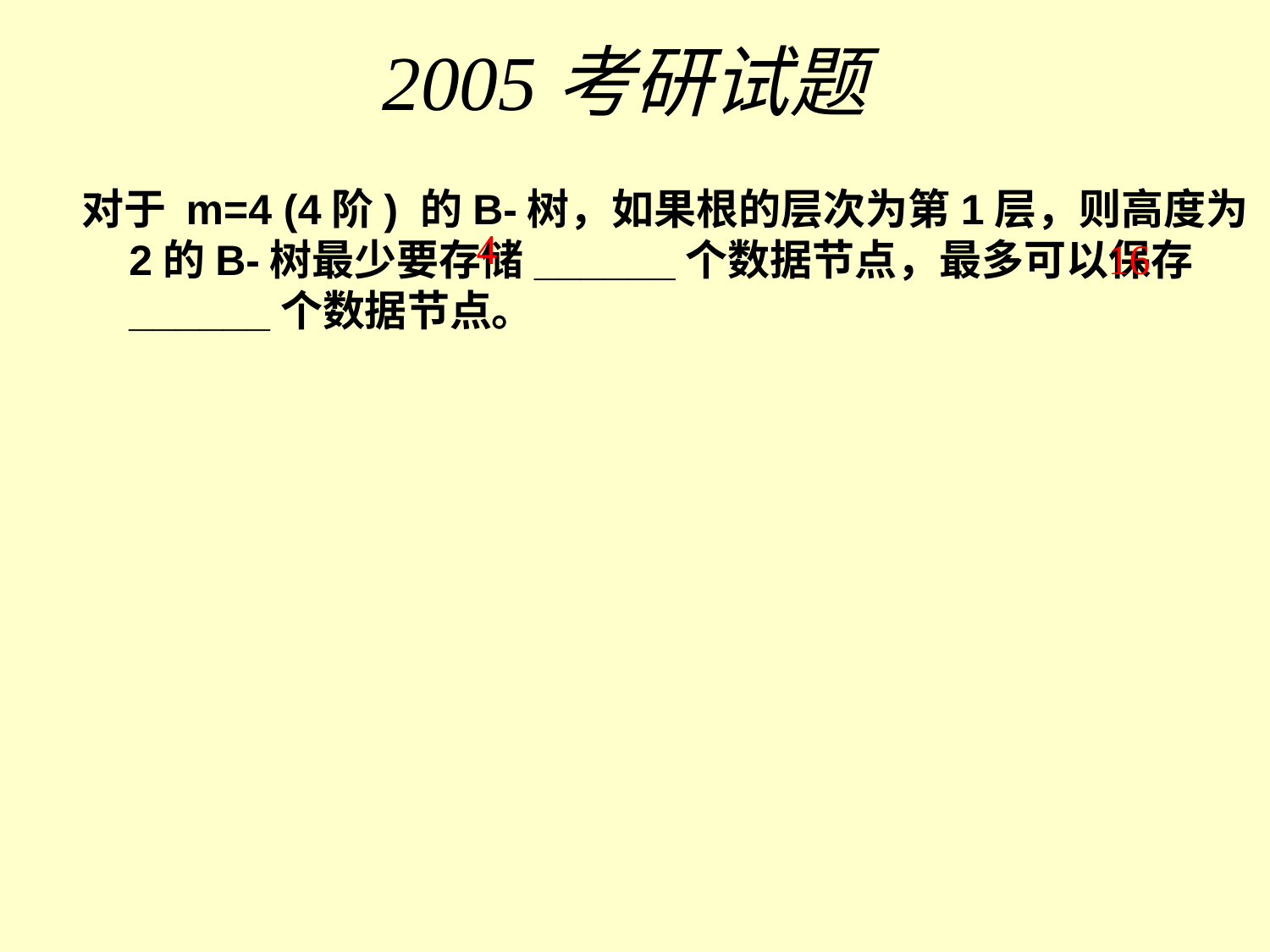

# 2005考研试题
对于 m=4 (4阶) 的B-树，如果根的层次为第1层，则高度为2的B-树最少要存储______个数据节点，最多可以保存______个数据节点。

4
16